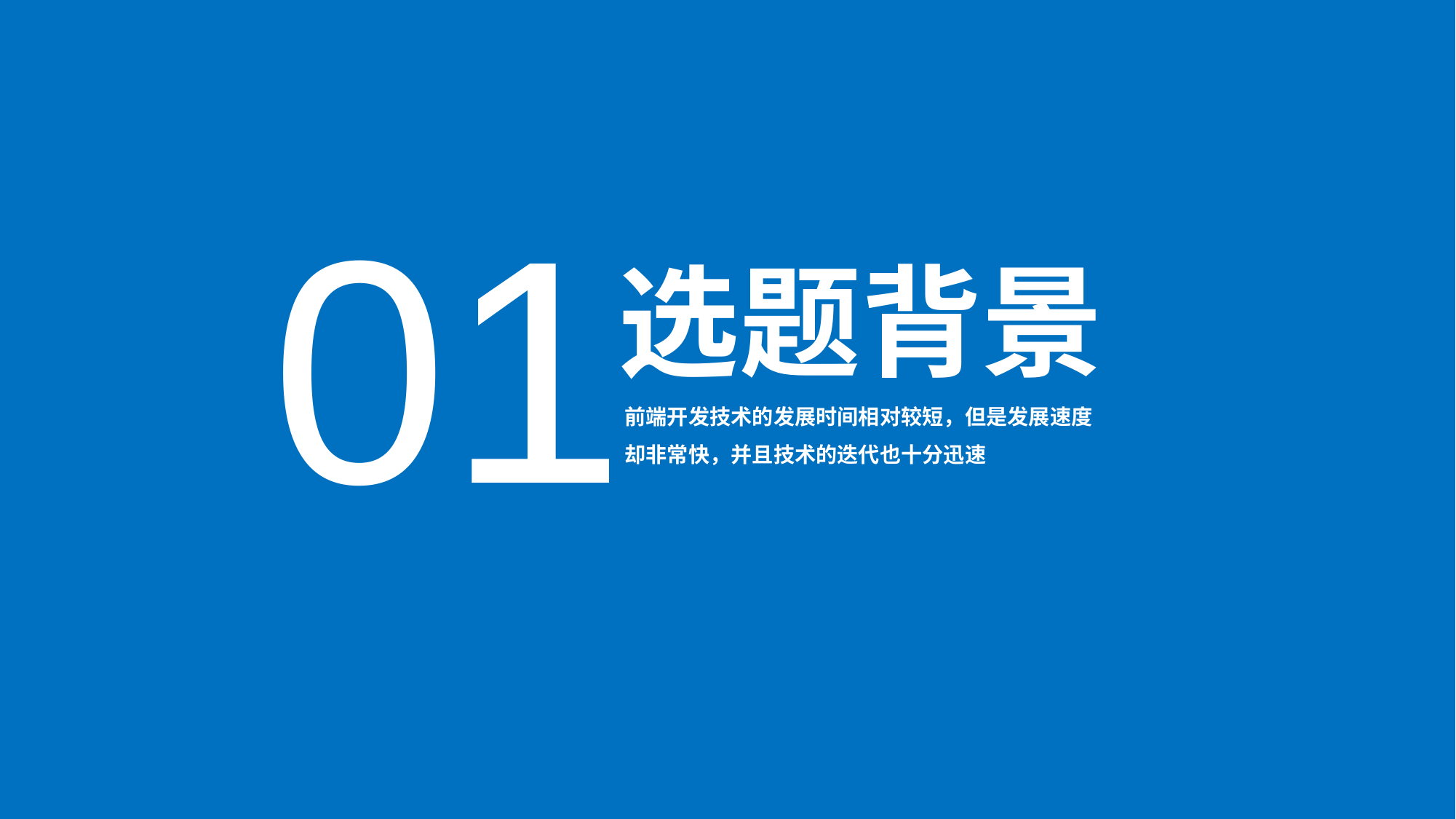

01
选题背景
前端开发技术的发展时间相对较短，但是发展速度却非常快，并且技术的迭代也十分迅速